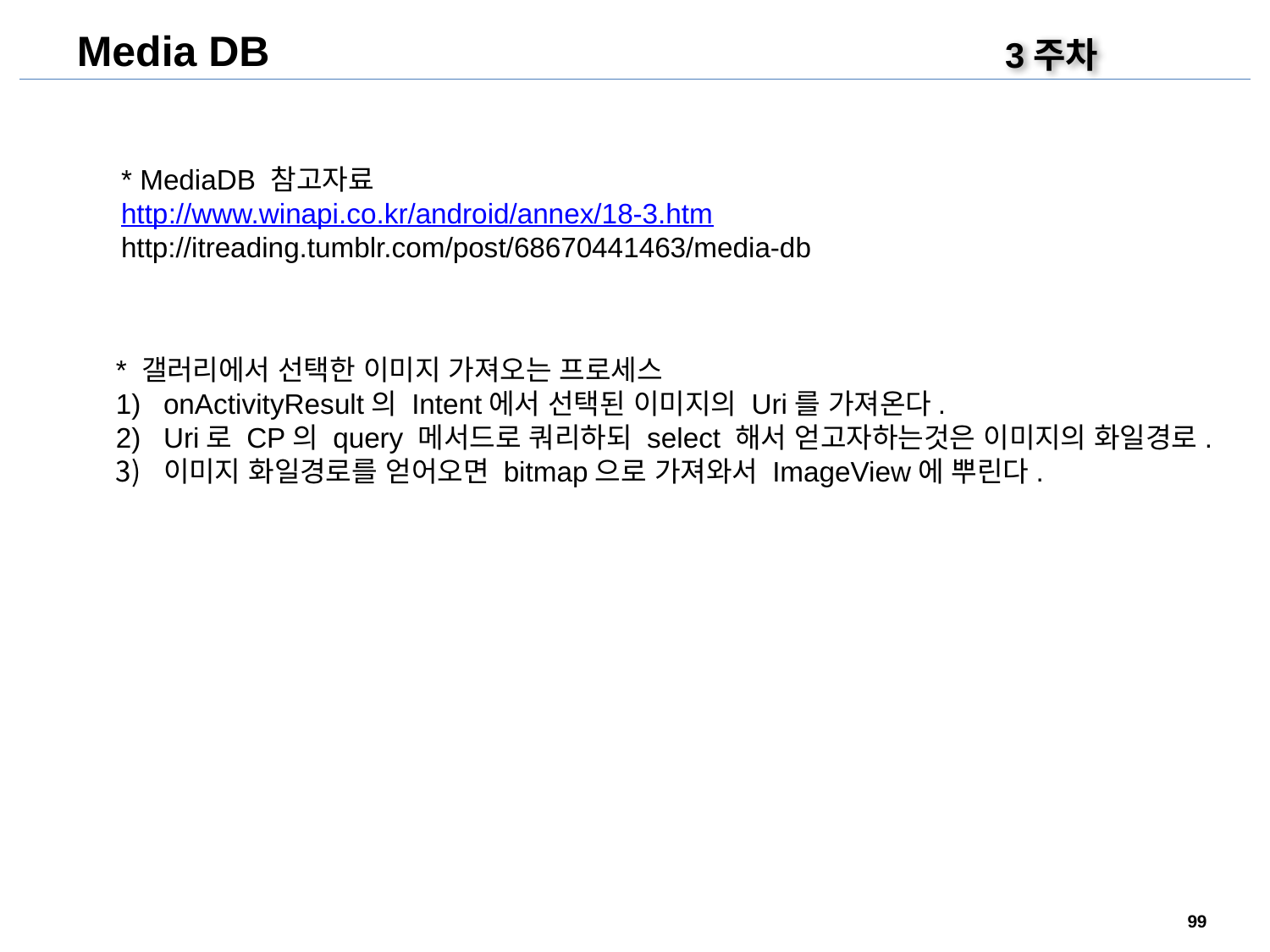

Media DB
3주차
* MediaDB 참고자료
http://www.winapi.co.kr/android/annex/18-3.htm
http://itreading.tumblr.com/post/68670441463/media-db
* 갤러리에서 선택한 이미지 가져오는 프로세스
onActivityResult의 Intent에서 선택된 이미지의 Uri를 가져온다.
Uri로 CP의 query 메서드로 쿼리하되 select 해서 얻고자하는것은 이미지의 화일경로.
이미지 화일경로를 얻어오면 bitmap으로 가져와서 ImageView에 뿌린다.